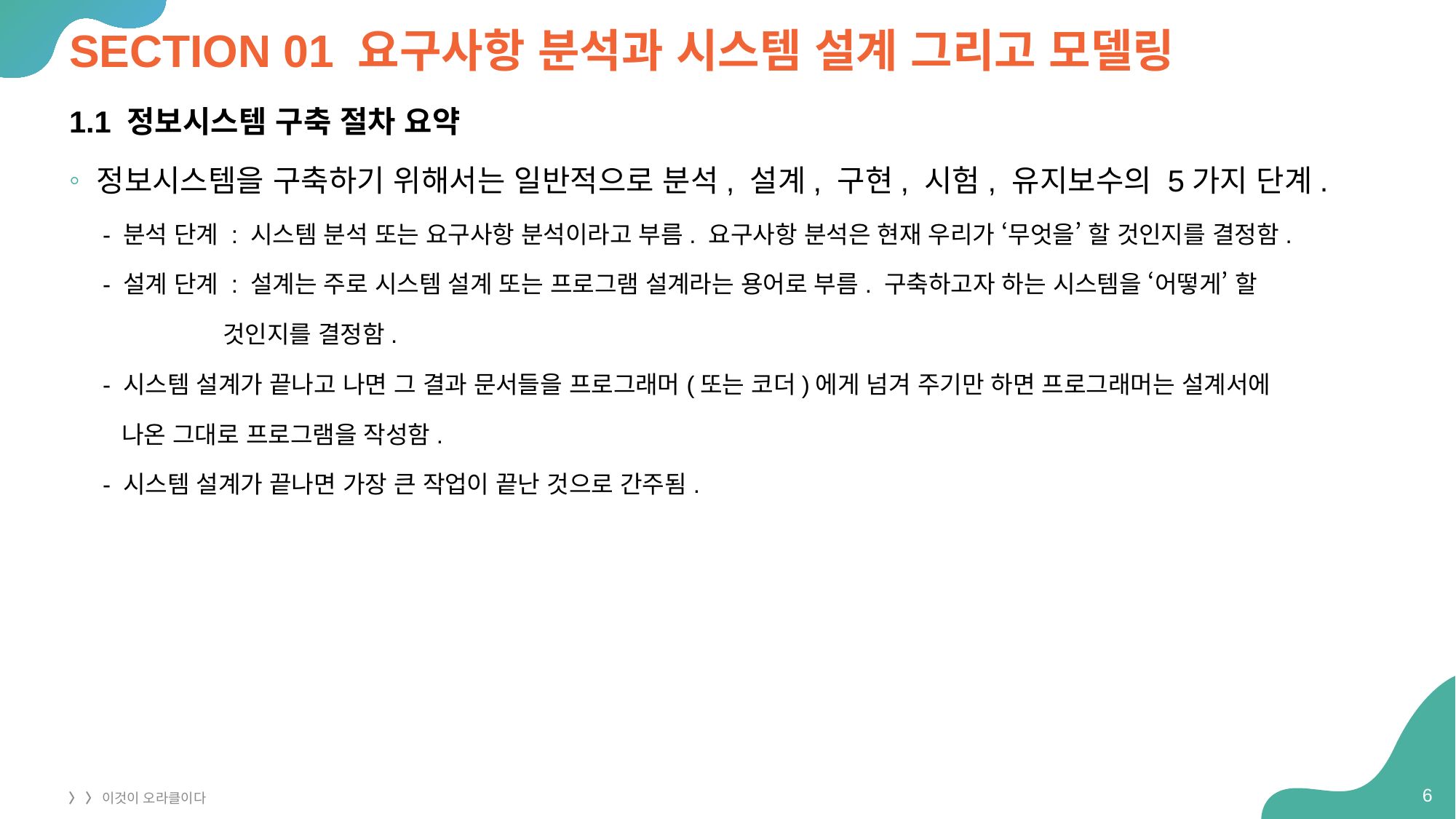

# SECTION 01 요구사항 분석과 시스템 설계 그리고 모델링
1.1 정보시스템 구축 절차 요약
정보시스템을 구축하기 위해서는 일반적으로 분석, 설계, 구현, 시험, 유지보수의 5가지 단계.
     - 분석 단계 : 시스템 분석 또는 요구사항 분석이라고 부름. 요구사항 분석은 현재 우리가 ‘무엇을’ 할 것인지를 결정함.
     - 설계 단계 : 설계는 주로 시스템 설계 또는 프로그램 설계라는 용어로 부름. 구축하고자 하는 시스템을 ‘어떻게’ 할
                      것인지를 결정함.
     - 시스템 설계가 끝나고 나면 그 결과 문서들을 프로그래머(또는 코더)에게 넘겨 주기만 하면 프로그래머는 설계서에
       나온 그대로 프로그램을 작성함.
     - 시스템 설계가 끝나면 가장 큰 작업이 끝난 것으로 간주됨.
6
〉 〉 이것이 오라클이다